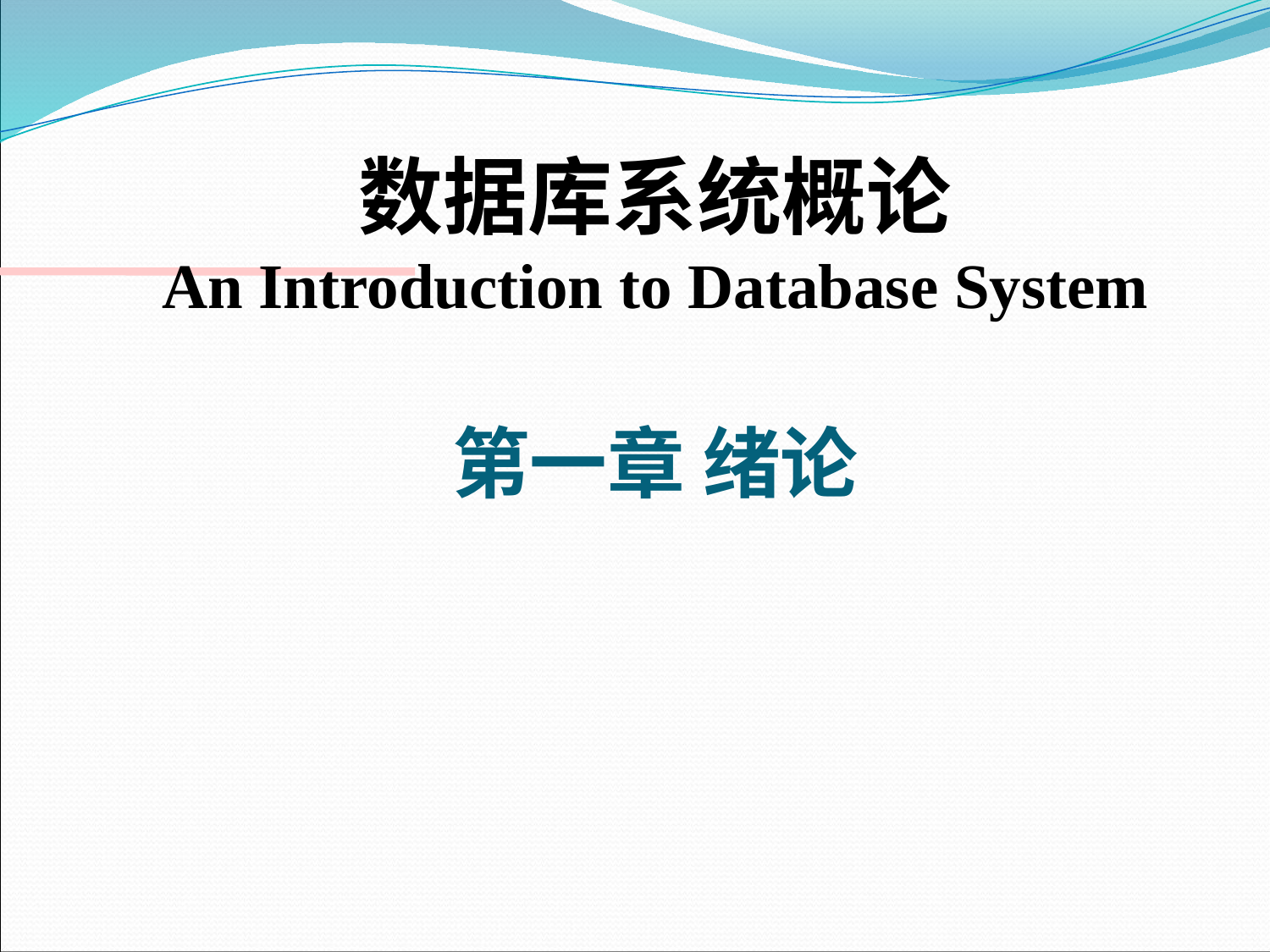

数据库系统概论
An Introduction to Database System

第一章 绪论
7